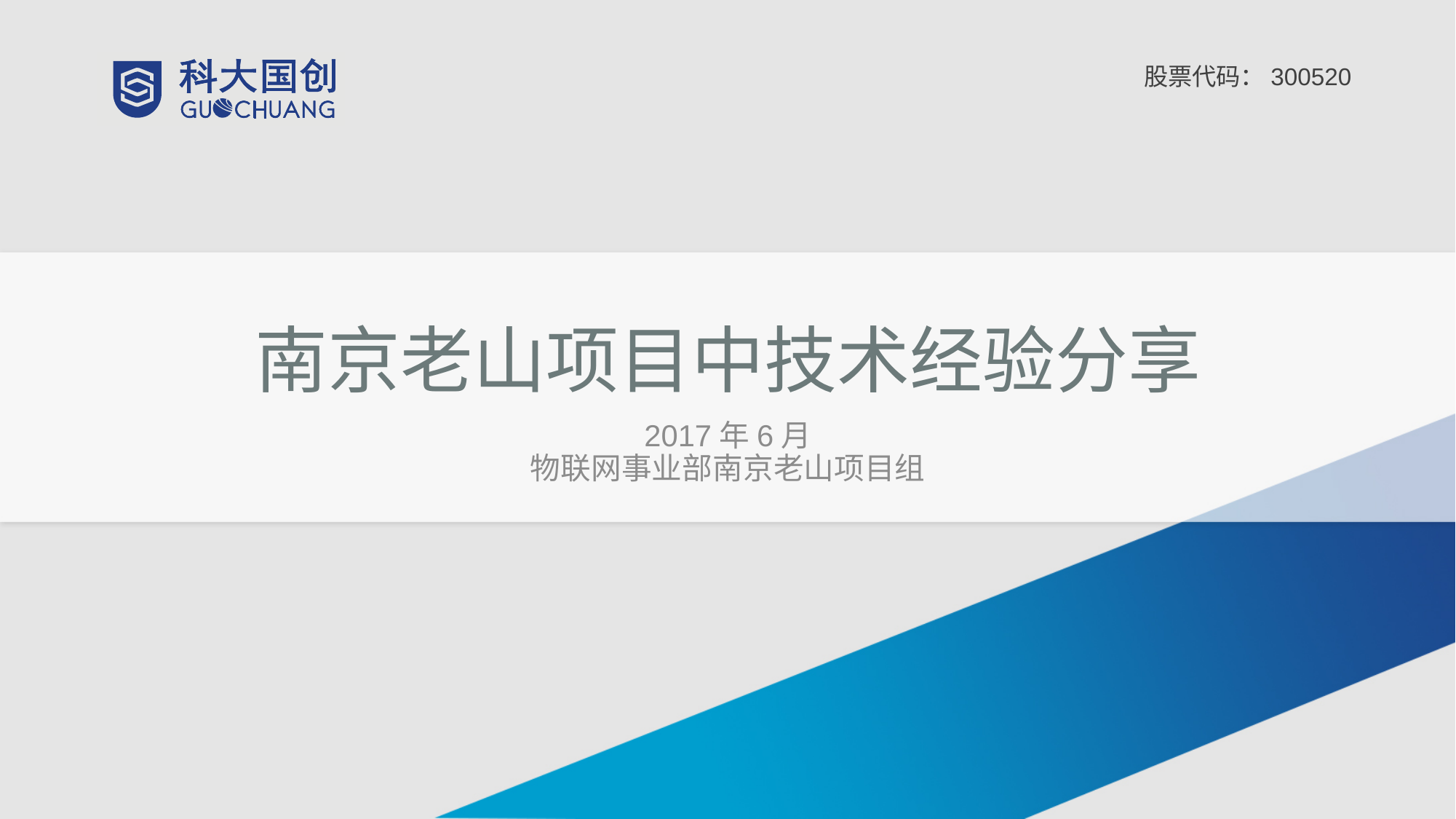

股票代码：300520
# 南京老山项目中技术经验分享
2017年6月
物联网事业部南京老山项目组